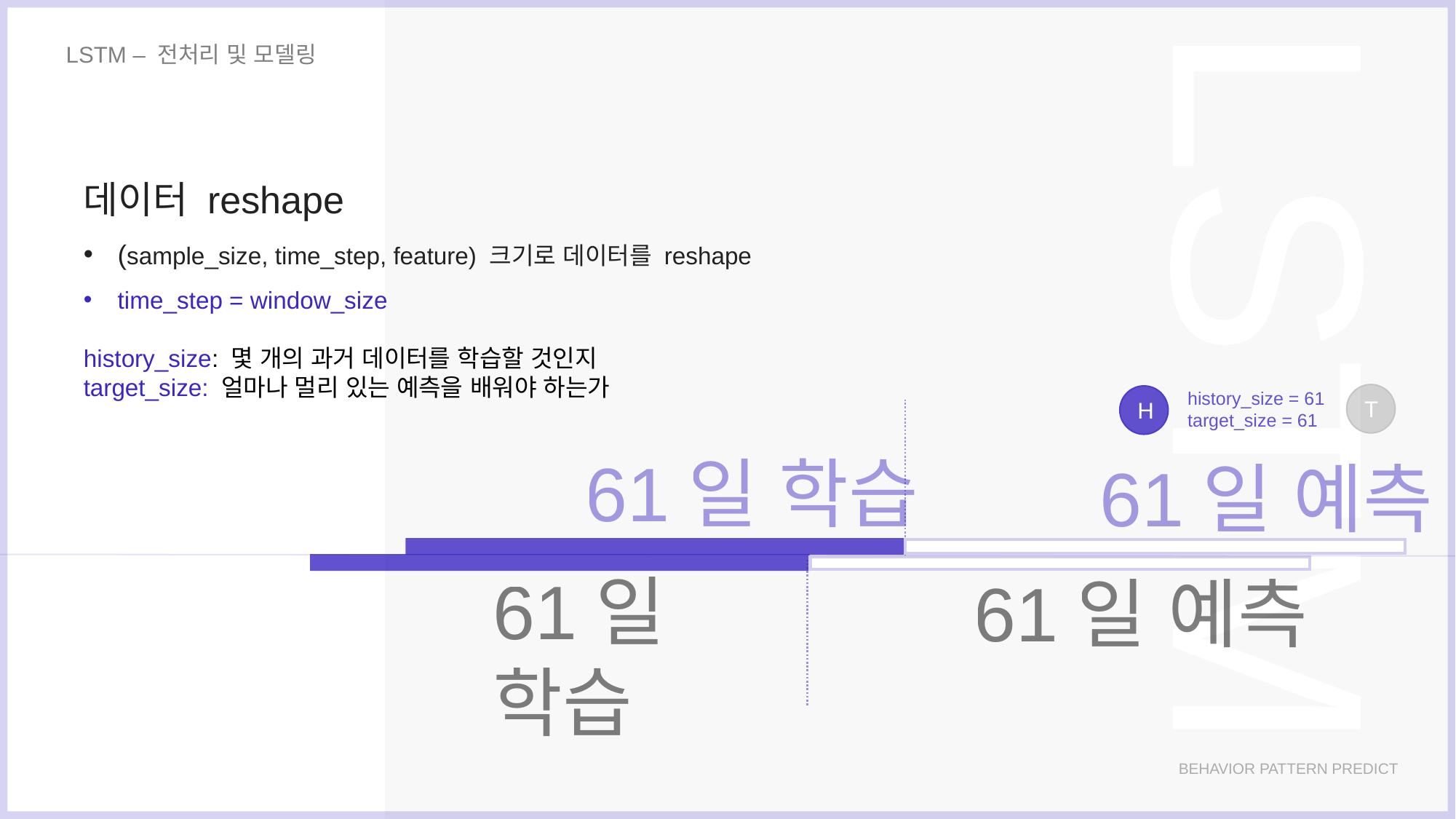

LSTM – 전처리 및 모델링
데이터 reshape
(sample_size, time_step, feature) 크기로 데이터를 reshape
time_step = window_size

history_size: 몇 개의 과거 데이터를 학습할 것인지
target_size: 얼마나 멀리 있는 예측을 배워야 하는가
LSTM
history_size = 61
target_size = 61
T
H
61일 학습
61일 예측

61일 학습
61일 예측
BEHAVIOR PATTERN PREDICT